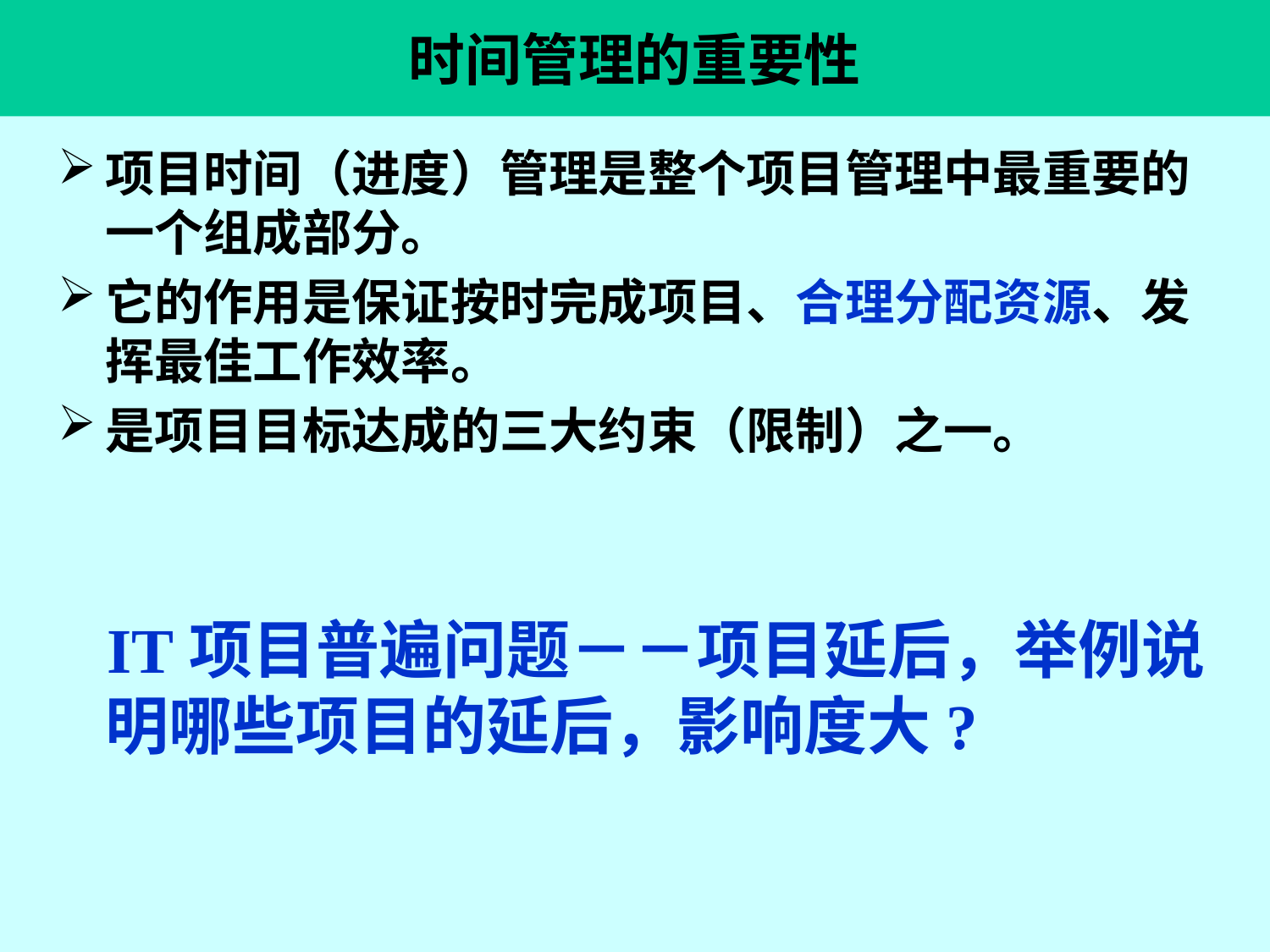

# 时间管理的重要性
项目时间（进度）管理是整个项目管理中最重要的一个组成部分。
它的作用是保证按时完成项目、合理分配资源、发挥最佳工作效率。
是项目目标达成的三大约束（限制）之一。

    IT项目普遍问题－－项目延后，举例说明哪些项目的延后，影响度大?